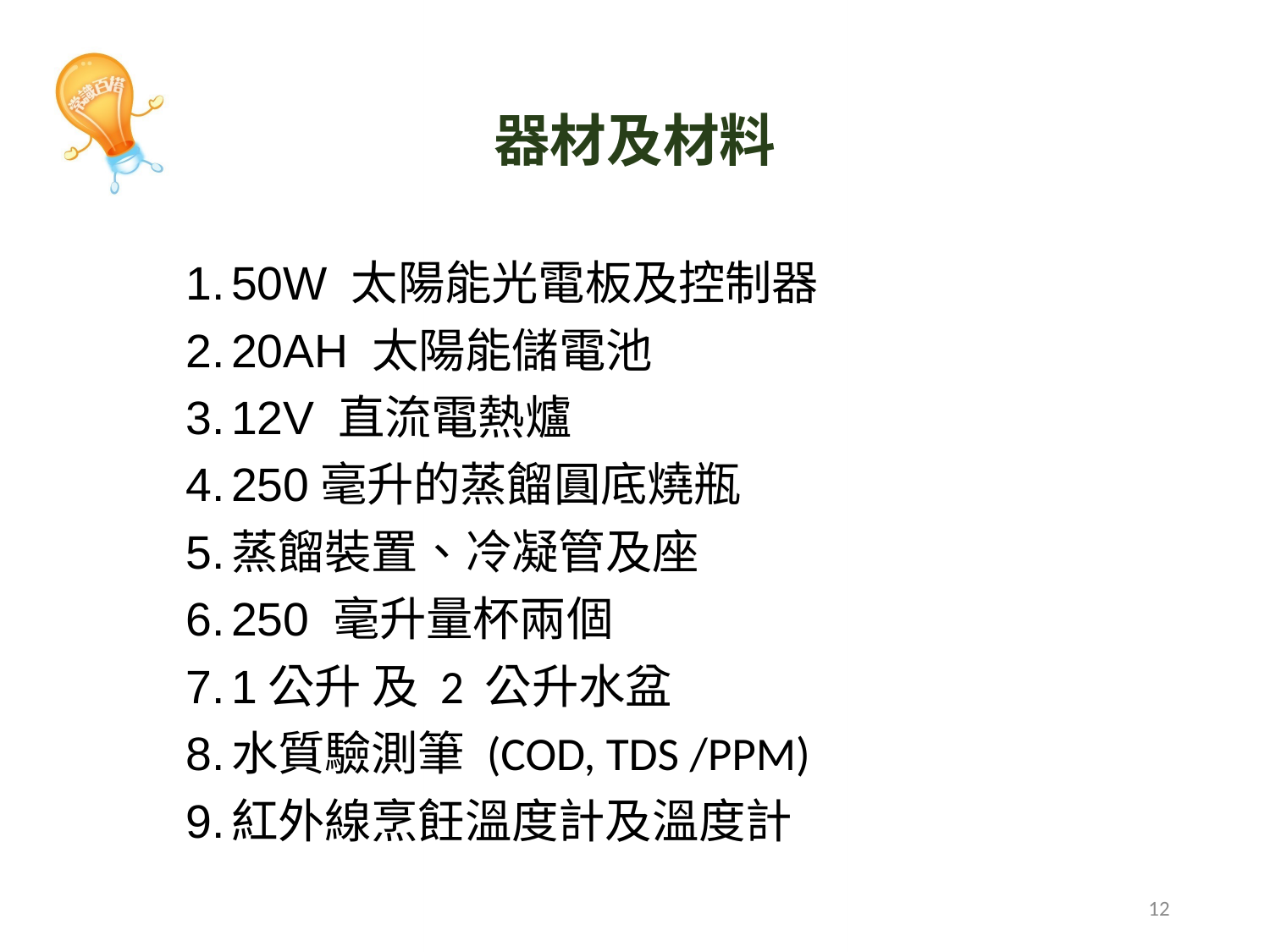

# 器材及材料
50W 太陽能光電板及控制器
20AH 太陽能儲電池
12V 直流電熱爐
250毫升的蒸餾圓底燒瓶
蒸餾裝置、冷凝管及座
250 毫升量杯兩個
1公升 及 2 公升水盆
水質驗測筆 (COD, TDS /PPM)
紅外線烹飪溫度計及溫度計
12